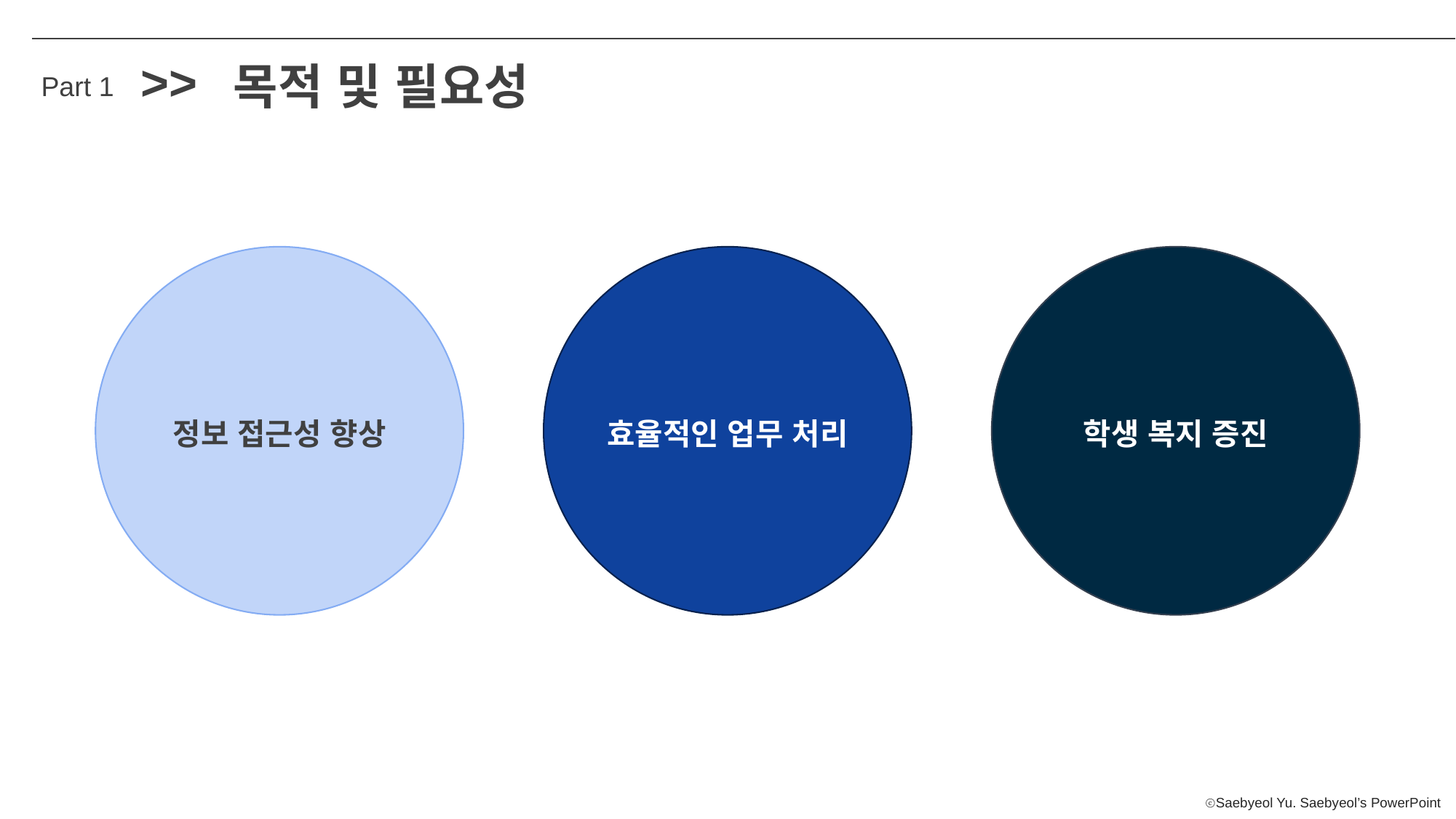

>>
목적 및 필요성
Part 1

정보 접근성 향상
효율적인 업무 처리
학생 복지 증진